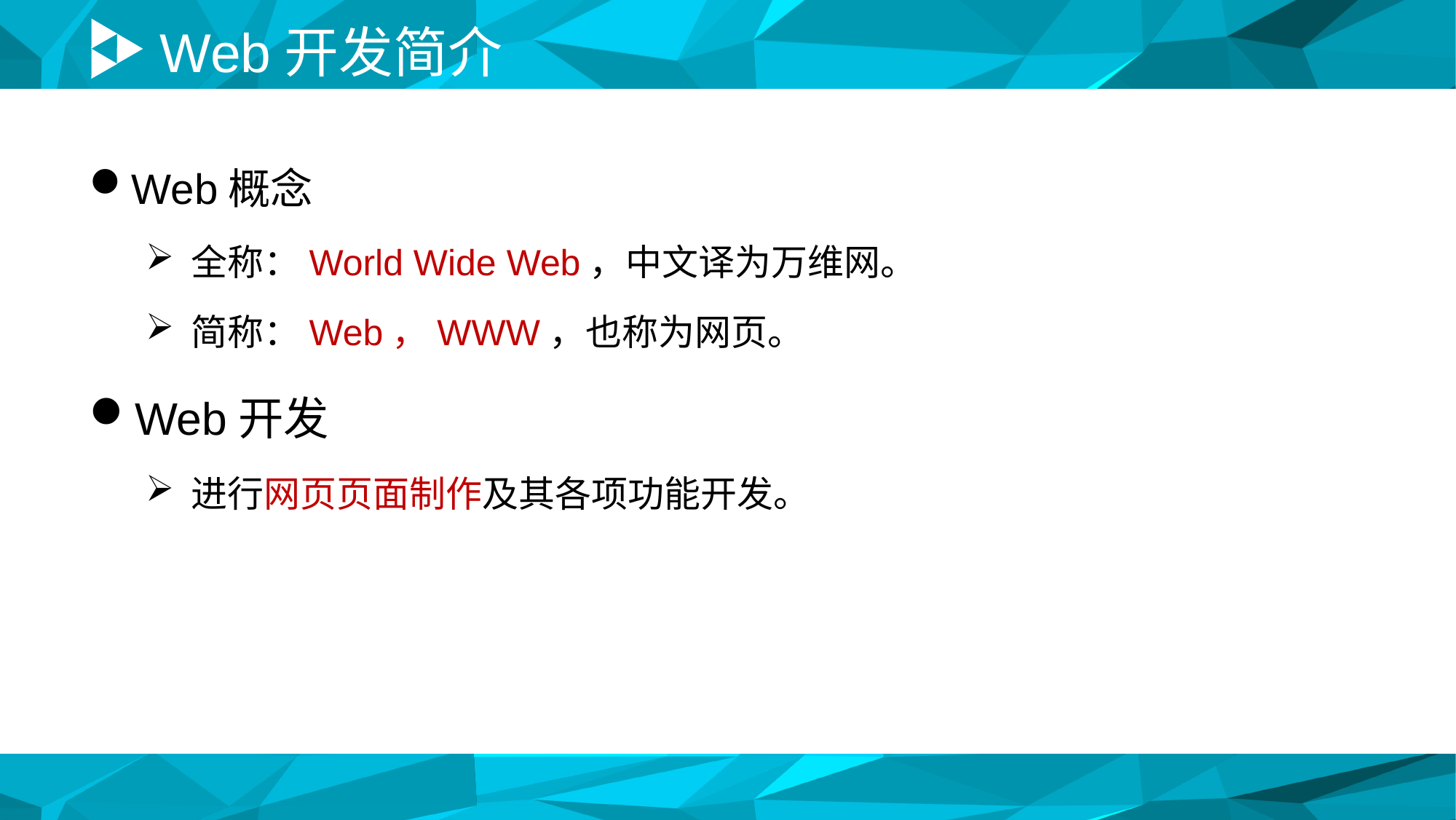

# Web开发简介
Web概念
全称：World Wide Web，中文译为万维网。
简称：Web，WWW，也称为网页。
Web开发
进行网页页面制作及其各项功能开发。